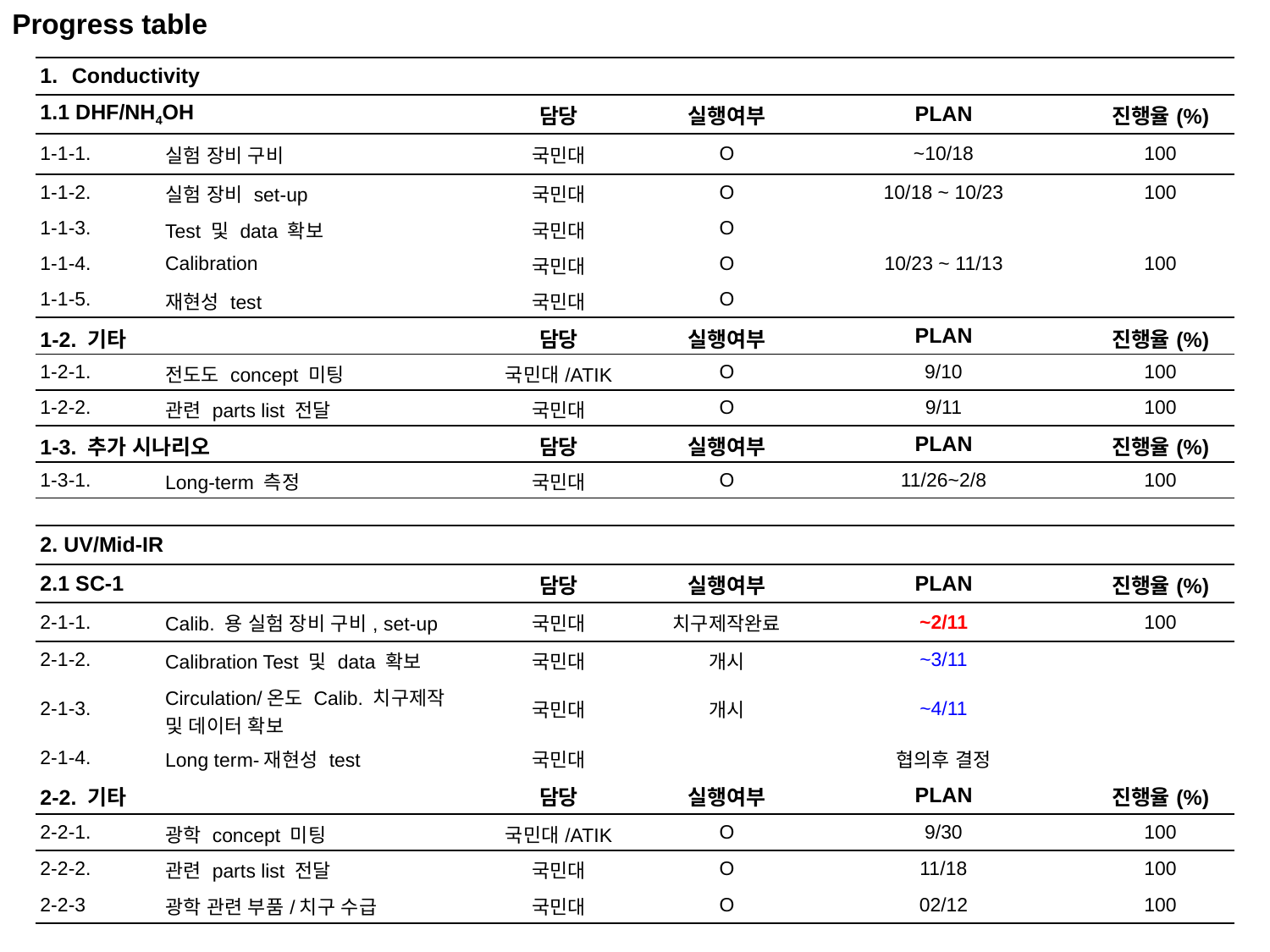

Progress table
| Conductivity |  |  |  |  |  |
| --- | --- | --- | --- | --- | --- |
| 1.1 DHF/NH4OH |  | 담당 | 실행여부 | PLAN | 진행율(%) |
| 1-1-1. | 실험 장비 구비 | 국민대 | O | ~10/18 | 100 |
| 1-1-2. | 실험 장비 set-up | 국민대 | O | 10/18 ~ 10/23 | 100 |
| 1-1-3. | Test 및 data 확보 | 국민대 | O | 10/23 ~ 11/13 | 100 |
| 1-1-4. | Calibration | 국민대 | O |  |  |
| 1-1-5. | 재현성 test | 국민대 | O |  |  |
| 1-2. 기타 |  | 담당 | 실행여부 | PLAN | 진행율(%) |
| 1-2-1. | 전도도 concept 미팅 | 국민대/ATIK | O | 9/10 | 100 |
| 1-2-2. | 관련 parts list 전달 | 국민대 | O | 9/11 | 100 |
| 1-3. 추가 시나리오 |  | 담당 | 실행여부 | PLAN | 진행율(%) |
| 1-3-1. | Long-term 측정 | 국민대 | O | 11/26~2/8 | 100 |
| 2. UV/Mid-IR |  |  |  |  |  |
| --- | --- | --- | --- | --- | --- |
| 2.1 SC-1 |  | 담당 | 실행여부 | PLAN | 진행율(%) |
| 2-1-1. | Calib. 용 실험 장비 구비, set-up | 국민대 | 치구제작완료 | ~2/11 | 100 |
| 2-1-2. | Calibration Test 및 data 확보 | 국민대 | 개시 | ~3/11 |  |
| 2-1-3. | Circulation/온도 Calib. 치구제작 및 데이터 확보 | 국민대 | 개시 | ~4/11 |  |
| 2-1-4. | Long term-재현성 test | 국민대 |  | 협의후 결정 |  |
| 2-2. 기타 |  | 담당 | 실행여부 | PLAN | 진행율(%) |
| 2-2-1. | 광학 concept 미팅 | 국민대/ATIK | O | 9/30 | 100 |
| 2-2-2. | 관련 parts list 전달 | 국민대 | O | 11/18 | 100 |
| 2-2-3 | 광학 관련 부품/치구 수급 | 국민대 | O | 02/12 | 100 |